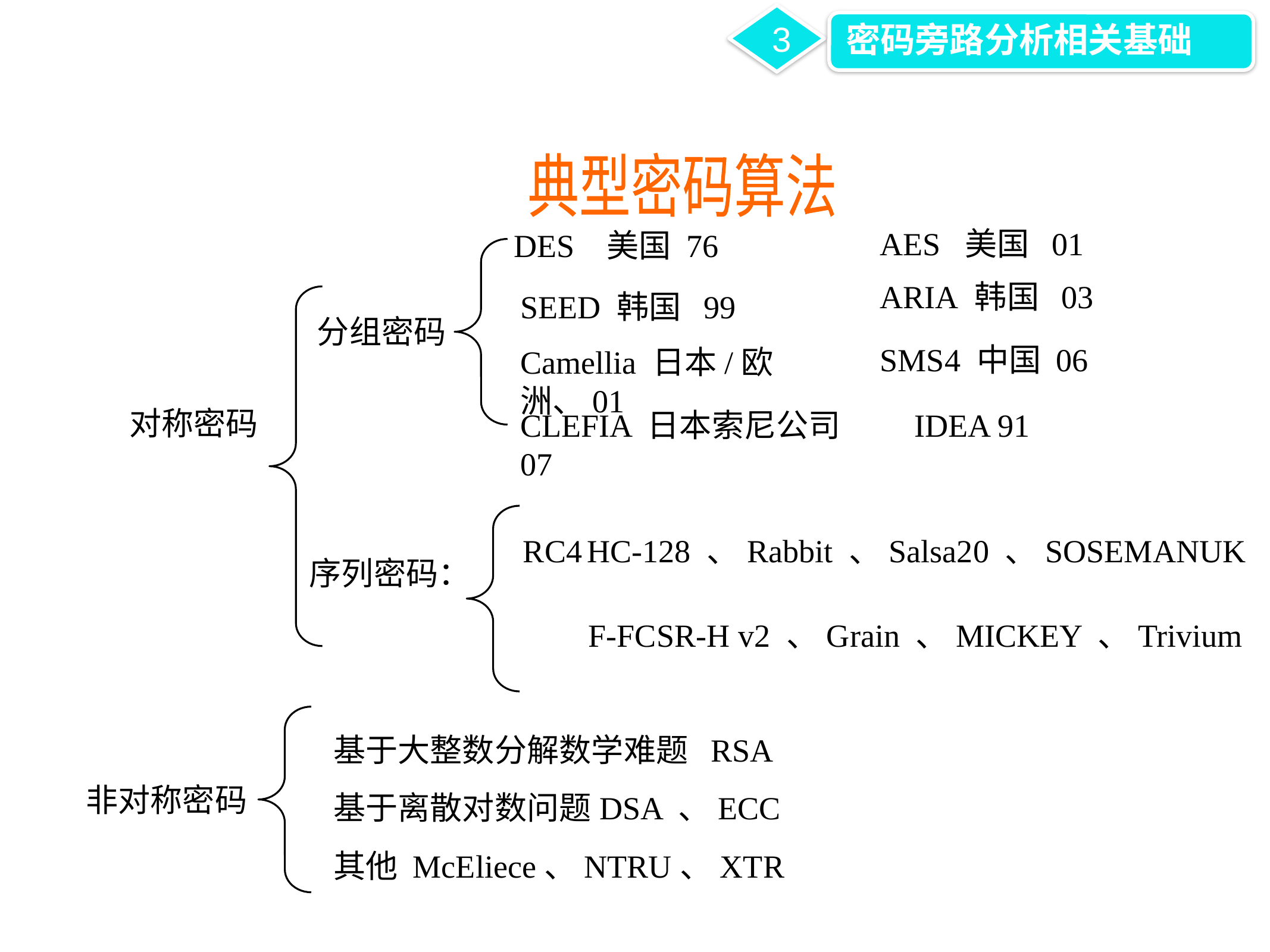

3

密码旁路分析相关基础
典型密码算法
AES  美国  01
DES   美国 76

ARIA 韩国  03
SEED 韩国  99

分组密码
SMS4 中国 06
Camellia 日本/欧洲、01
对称密码
CLEFIA 日本索尼公司  07
IDEA 91

RC4
HC-128 、Rabbit 、Salsa20 、SOSEMANUK
序列密码：
F-FCSR-H v2 、Grain 、MICKEY 、Trivium
基于大整数分解数学难题  RSA
基于离散对数问题DSA 、ECC
其他 McEliece、NTRU、XTR

非对称密码